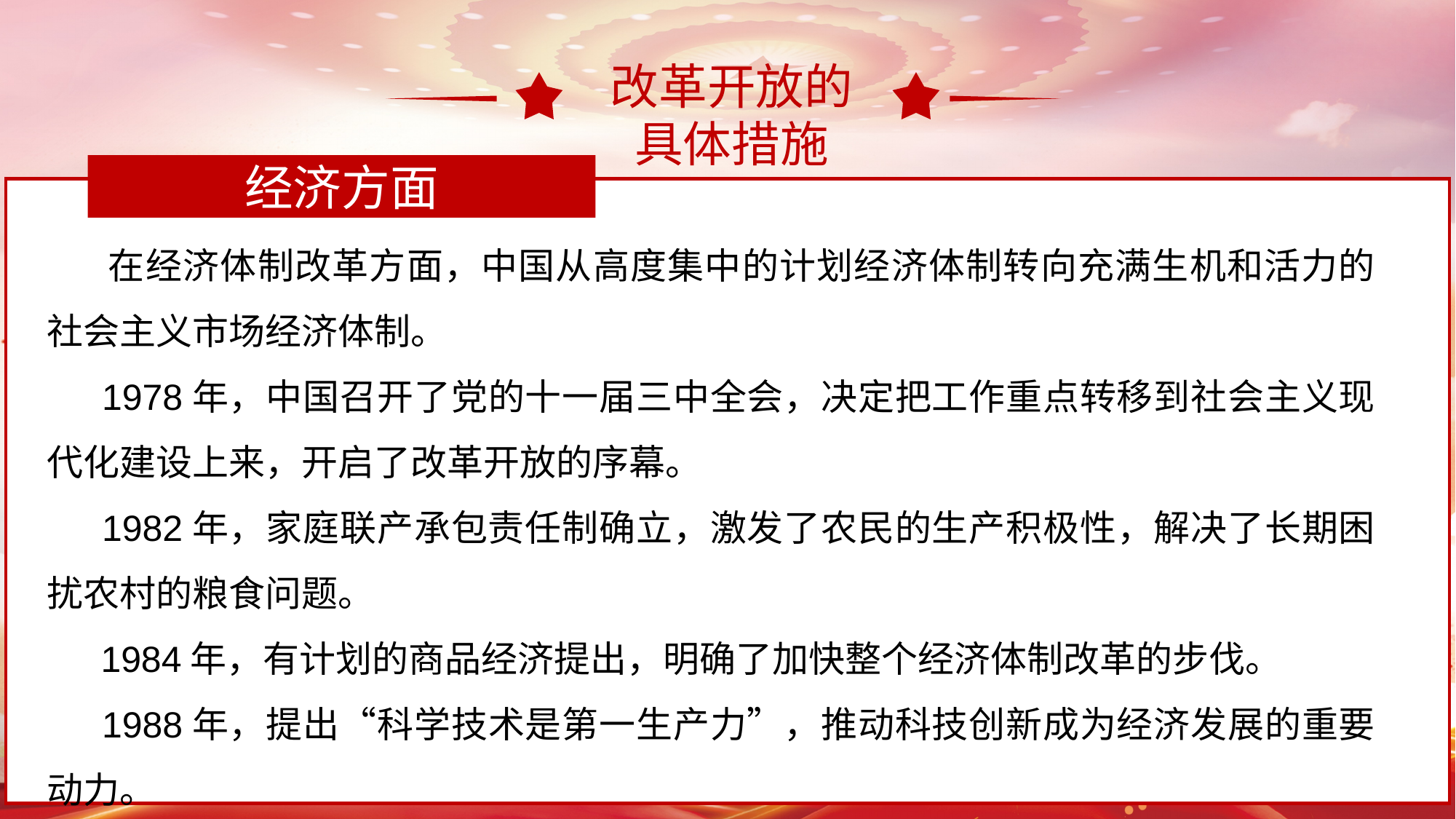

改革开放的
具体措施

经济方面

  在经济体制改革方面，中国从高度集中的计划经济体制转向充满生机和活力的社会主义市场经济体制。
  1978年，中国召开了党的十一届三中全会，决定把工作重点转移到社会主义现代化建设上来，开启了改革开放的序幕。
  1982年，家庭联产承包责任制确立，激发了农民的生产积极性，解决了长期困扰农村的粮食问题。
  1984年，有计划的商品经济提出，明确了加快整个经济体制改革的步伐。
  1988年，提出“科学技术是第一生产力”，推动科技创新成为经济发展的重要动力。